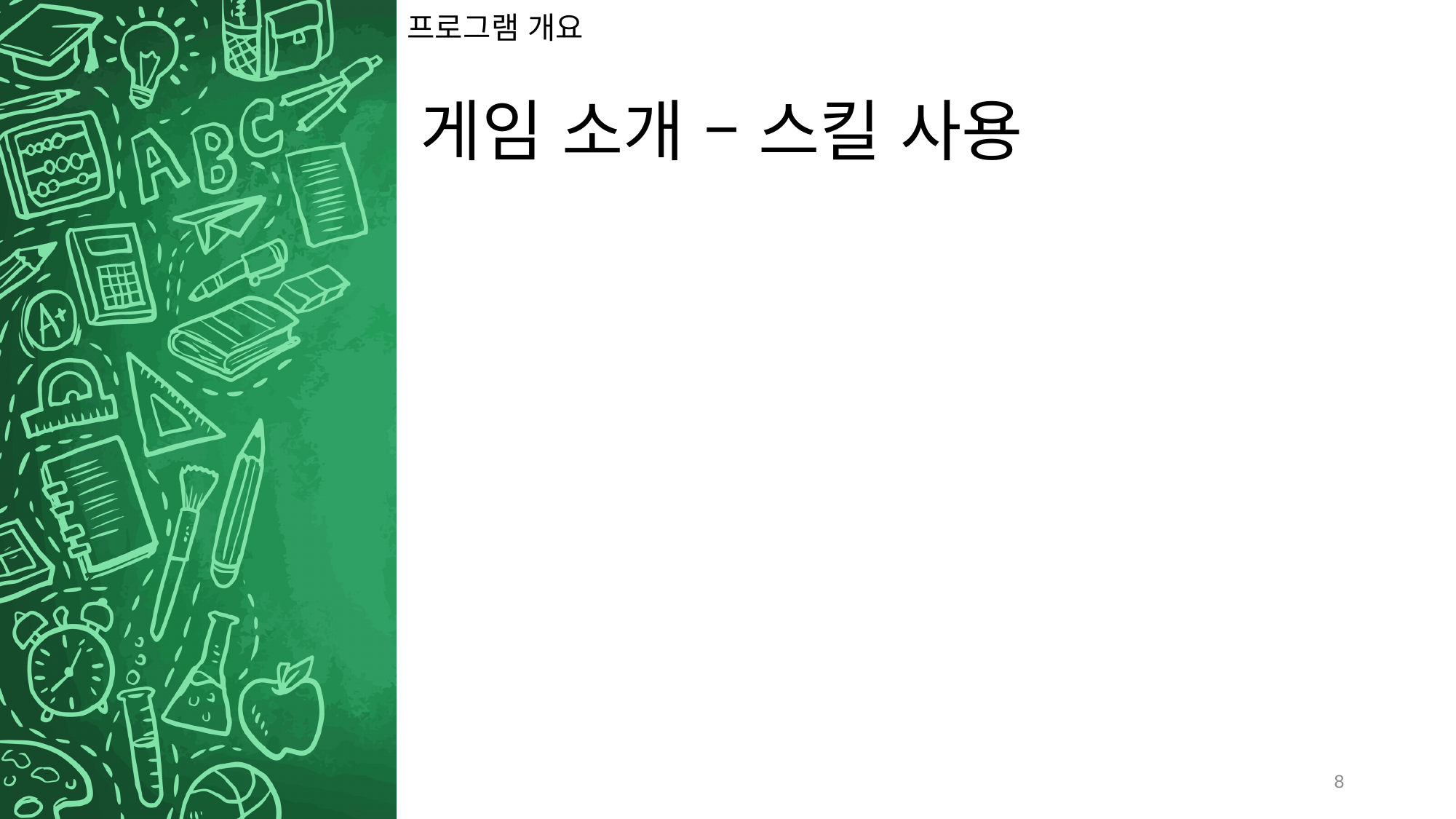

# 프로그램 개요
게임 소개 – 스킬 사용

8